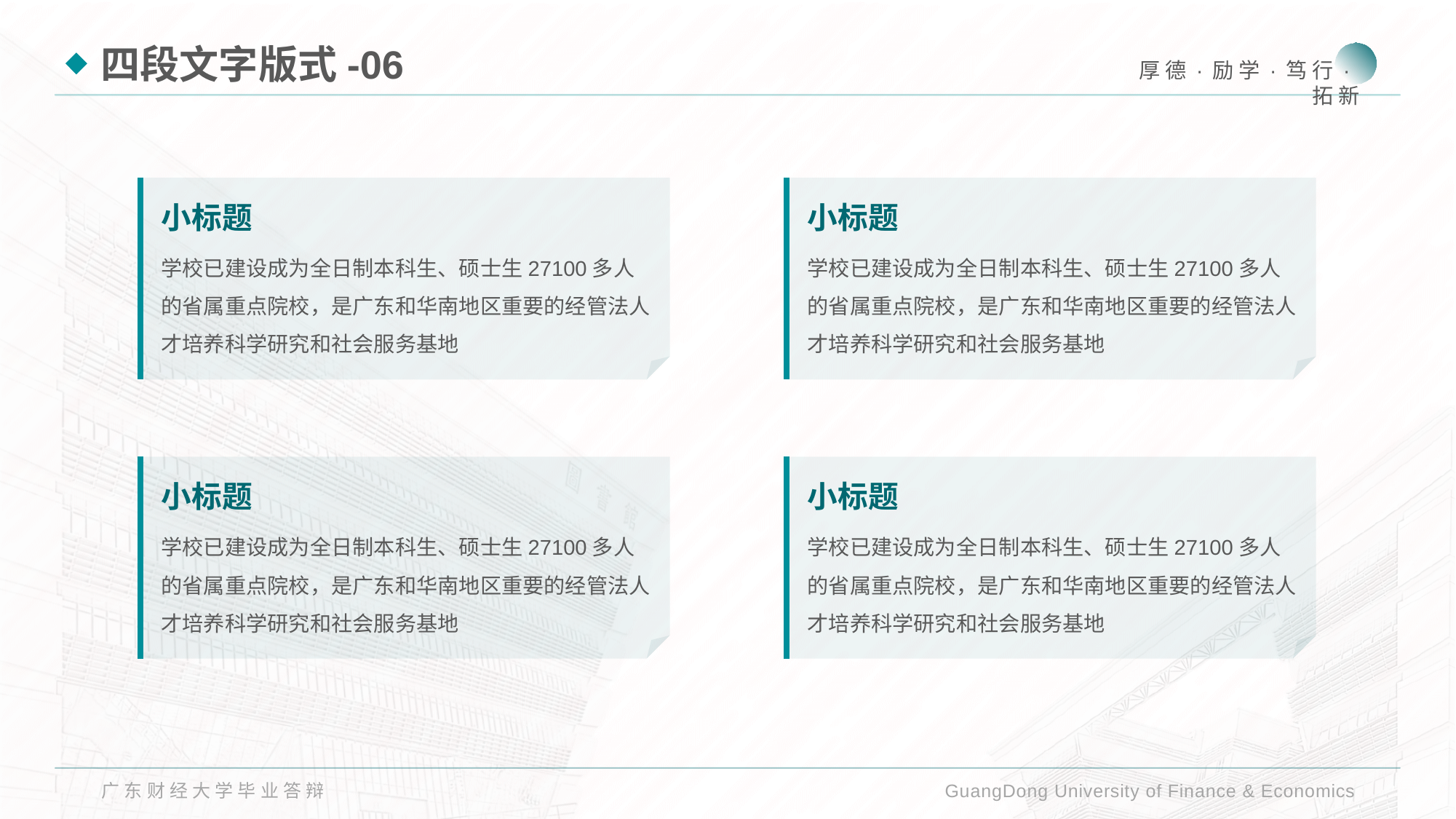

四段文字版式-06

小标题
小标题
学校已建设成为全日制本科生、硕士生27100多人的省属重点院校，是广东和华南地区重要的经管法人才培养科学研究和社会服务基地
学校已建设成为全日制本科生、硕士生27100多人的省属重点院校，是广东和华南地区重要的经管法人才培养科学研究和社会服务基地

小标题
小标题
学校已建设成为全日制本科生、硕士生27100多人的省属重点院校，是广东和华南地区重要的经管法人才培养科学研究和社会服务基地
学校已建设成为全日制本科生、硕士生27100多人的省属重点院校，是广东和华南地区重要的经管法人才培养科学研究和社会服务基地